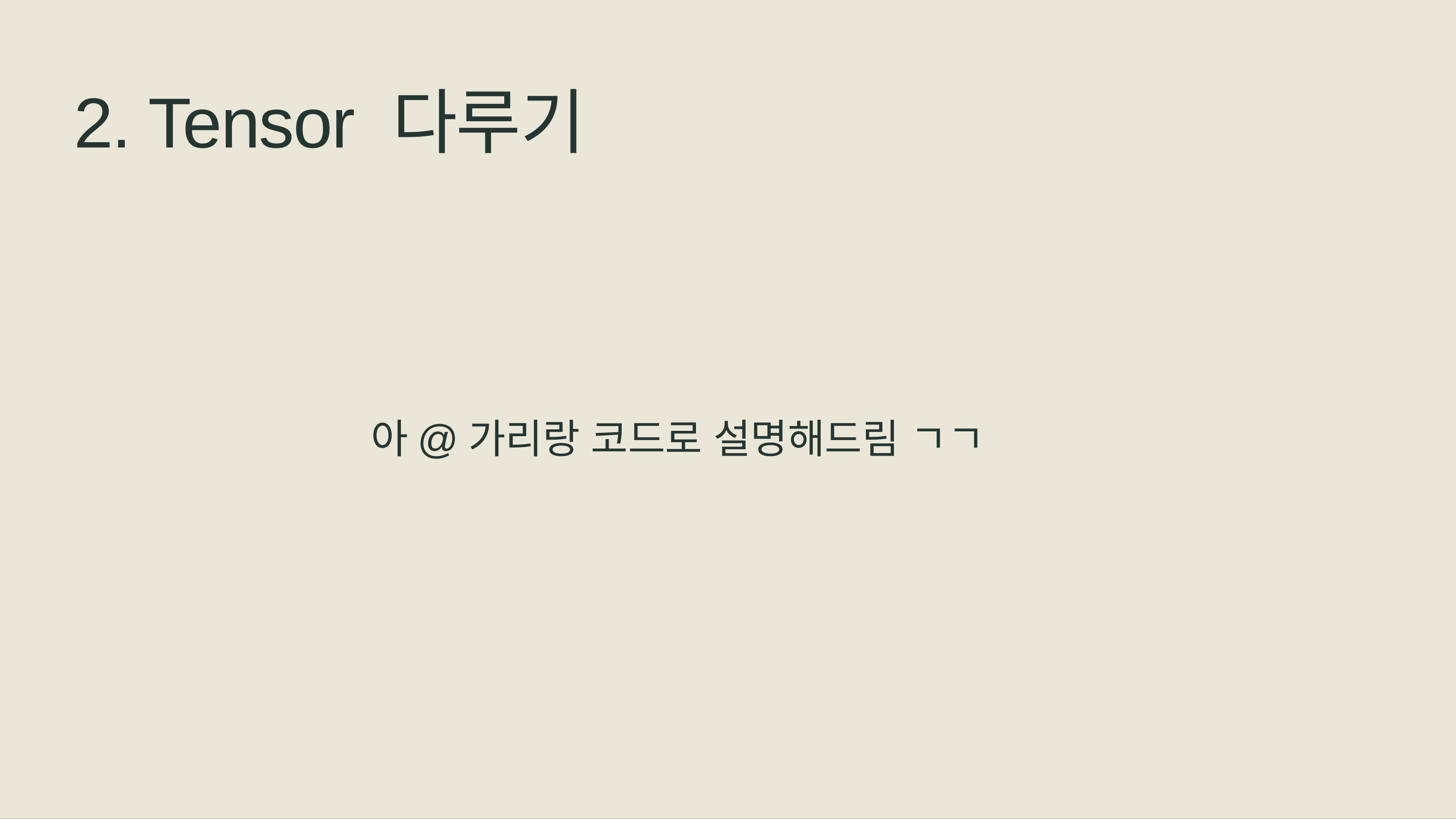

# 2. Tensor 다루기
아@가리랑 코드로 설명해드림 ㄱㄱ